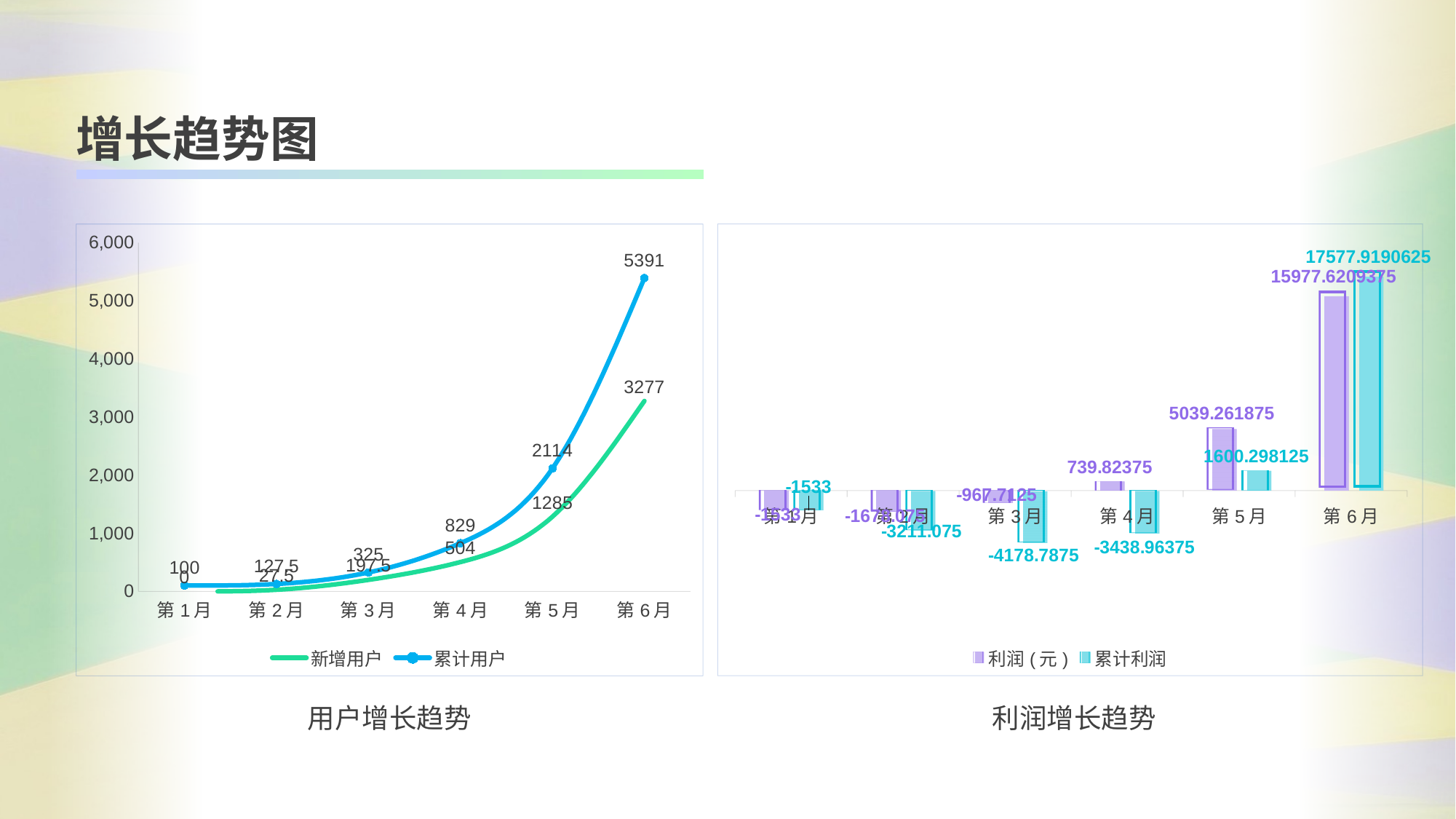

增长趋势图

### Chart

| Category | 利润(元) | 累计利润 |
|---|---|---|
| 第1月 | -1533.0 | -1533.0 |
| 第2月 | -1678.075 | -3211.075 |
| 第3月 | -967.7125 | -4178.7875 |
| 第4月 | 739.82375 | -3438.96375 |
| 第5月 | 5039.261875 | 1600.298125 |
| 第6月 | 15977.6209375 | 17577.9190625 |

### Chart

| Category | 新增用户 | 累计用户 |
|---|---|---|
| 第1月 | 0.0 | 100.0 |
| 第2月 | 27.5 | 127.5 |
| 第3月 | 197.5 | 325.0 |
| 第4月 | 504.0 | 829.0 |
| 第5月 | 1285.0 | 2114.0 |
| 第6月 | 3277.0 | 5391.0 |
用户增长趋势
利润增长趋势